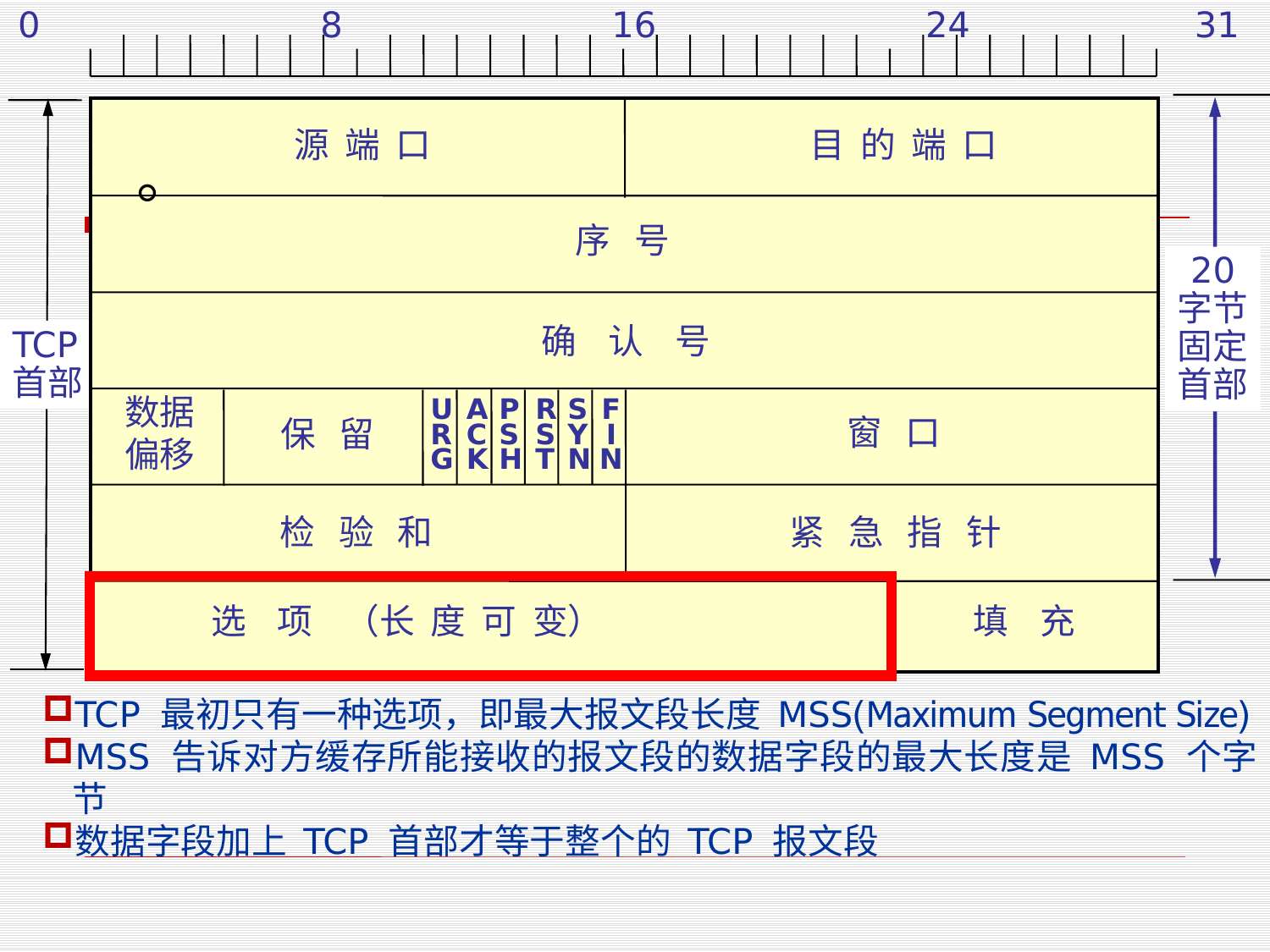

比特 0                         8                        16                        24                    31

源  端  口
目  的  端  口
。

序   号
20
字节
固定
首部

确    认    号
TCP
首部
数据
偏移

U
R
G
A
C
K
P
S
H
R
S
T
S
Y
N
F
I
N
窗   口
保   留

检   验   和
紧   急   指   针

选    项    （长  度  可  变）
填    充

TCP 最初只有一种选项，即最大报文段长度 MSS(Maximum Segment Size)
MSS 告诉对方缓存所能接收的报文段的数据字段的最大长度是 MSS 个字节
数据字段加上 TCP 首部才等于整个的 TCP 报文段